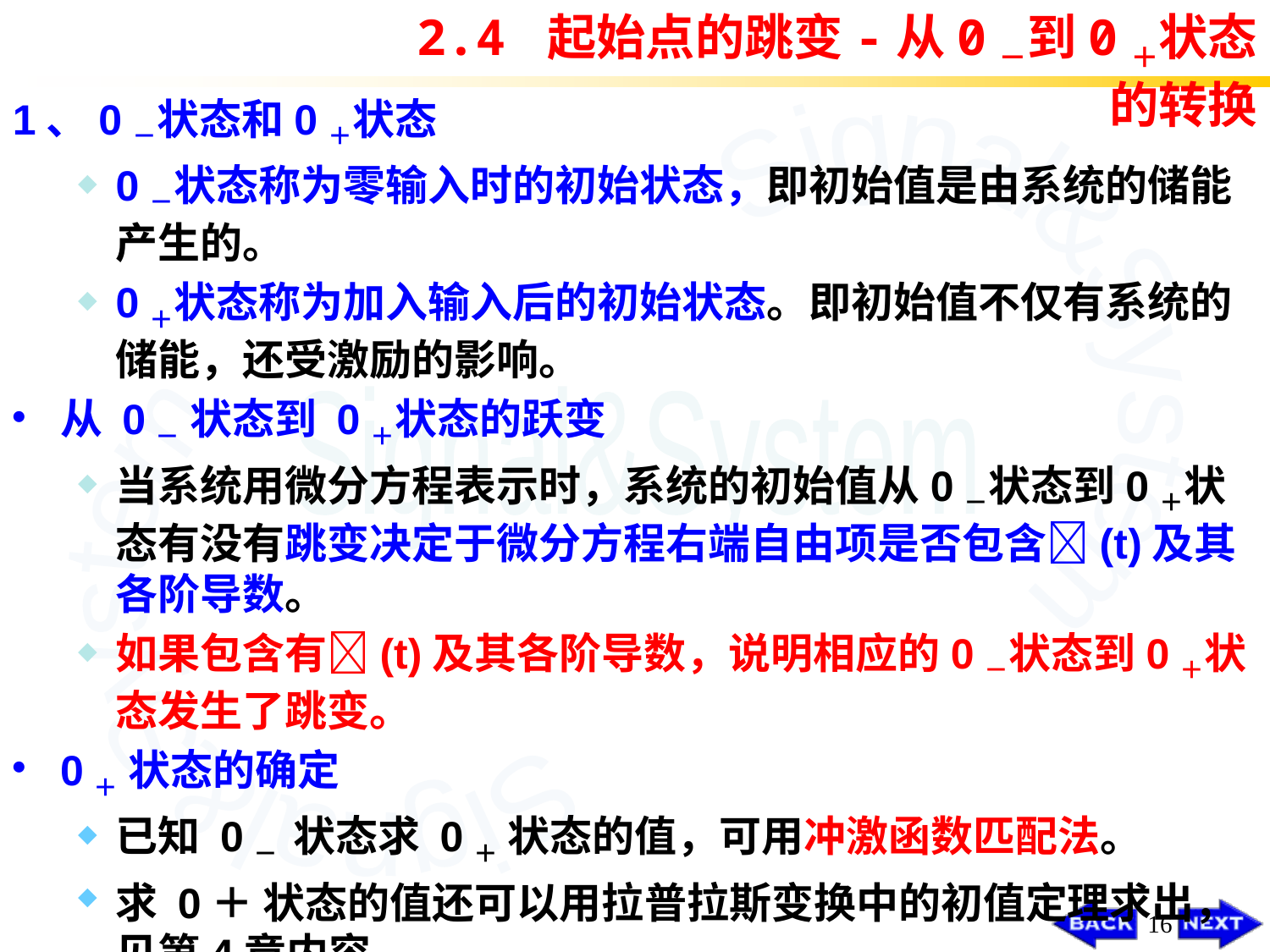

2.4 起始点的跳变-从0－到0＋状态的转换
1、0－状态和0＋状态
0－状态称为零输入时的初始状态，即初始值是由系统的储能产生的。
0＋状态称为加入输入后的初始状态。即初始值不仅有系统的储能，还受激励的影响。
从 0－ 状态到 0＋状态的跃变
当系统用微分方程表示时，系统的初始值从0－状态到0＋状态有没有跳变决定于微分方程右端自由项是否包含δ(t)及其各阶导数。
如果包含有δ(t)及其各阶导数，说明相应的0－状态到0＋状态发生了跳变。
0＋ 状态的确定
已知 0－  状态求 0＋ 状态的值，可用冲激函数匹配法。
求 0＋ 状态的值还可以用拉普拉斯变换中的初值定理求出，见第4章内容。

16